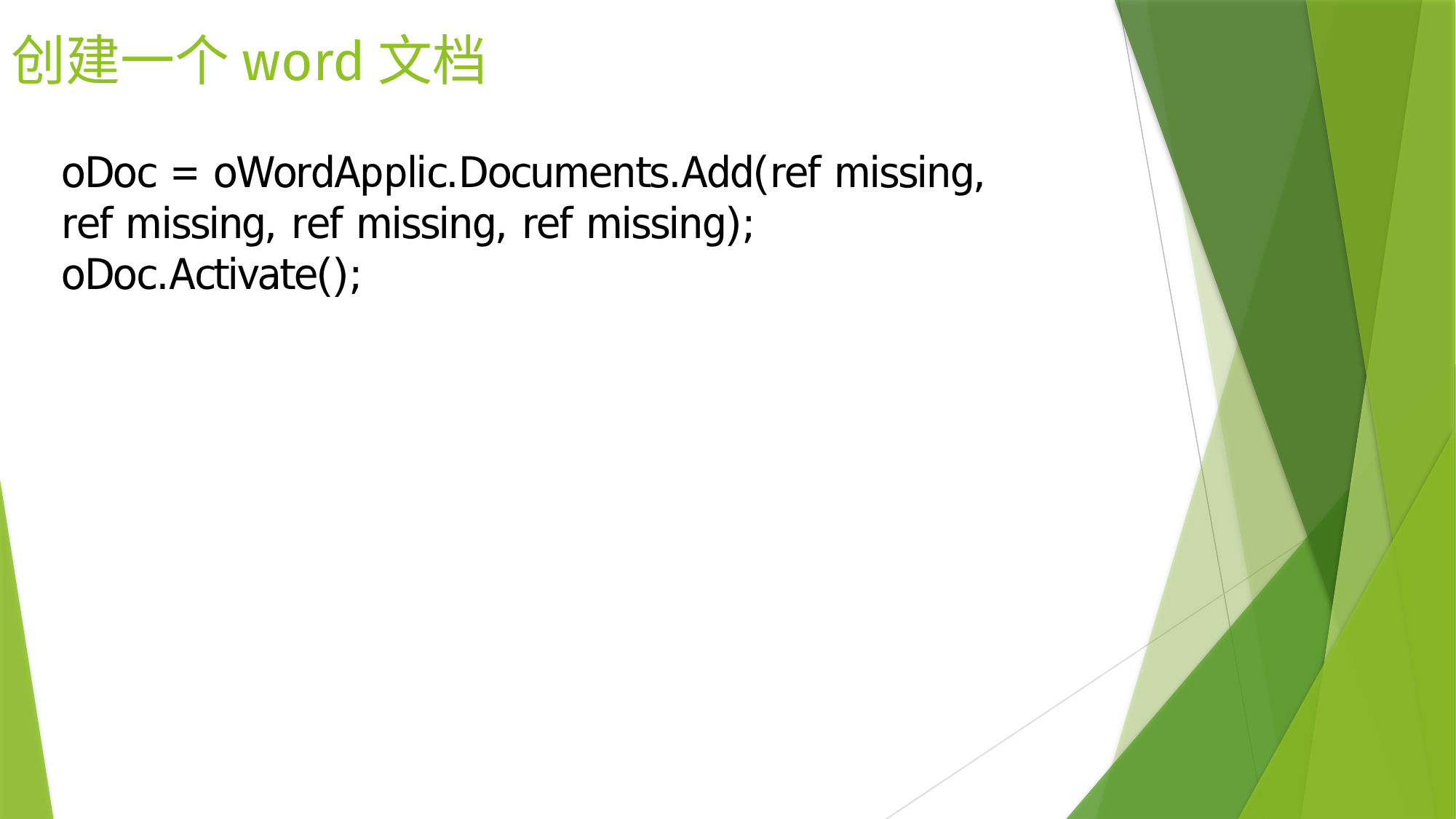

# 创建一个word文档
oDoc = oWordApplic.Documents.Add(ref missing, ref missing, ref missing, ref missing);
oDoc.Activate();